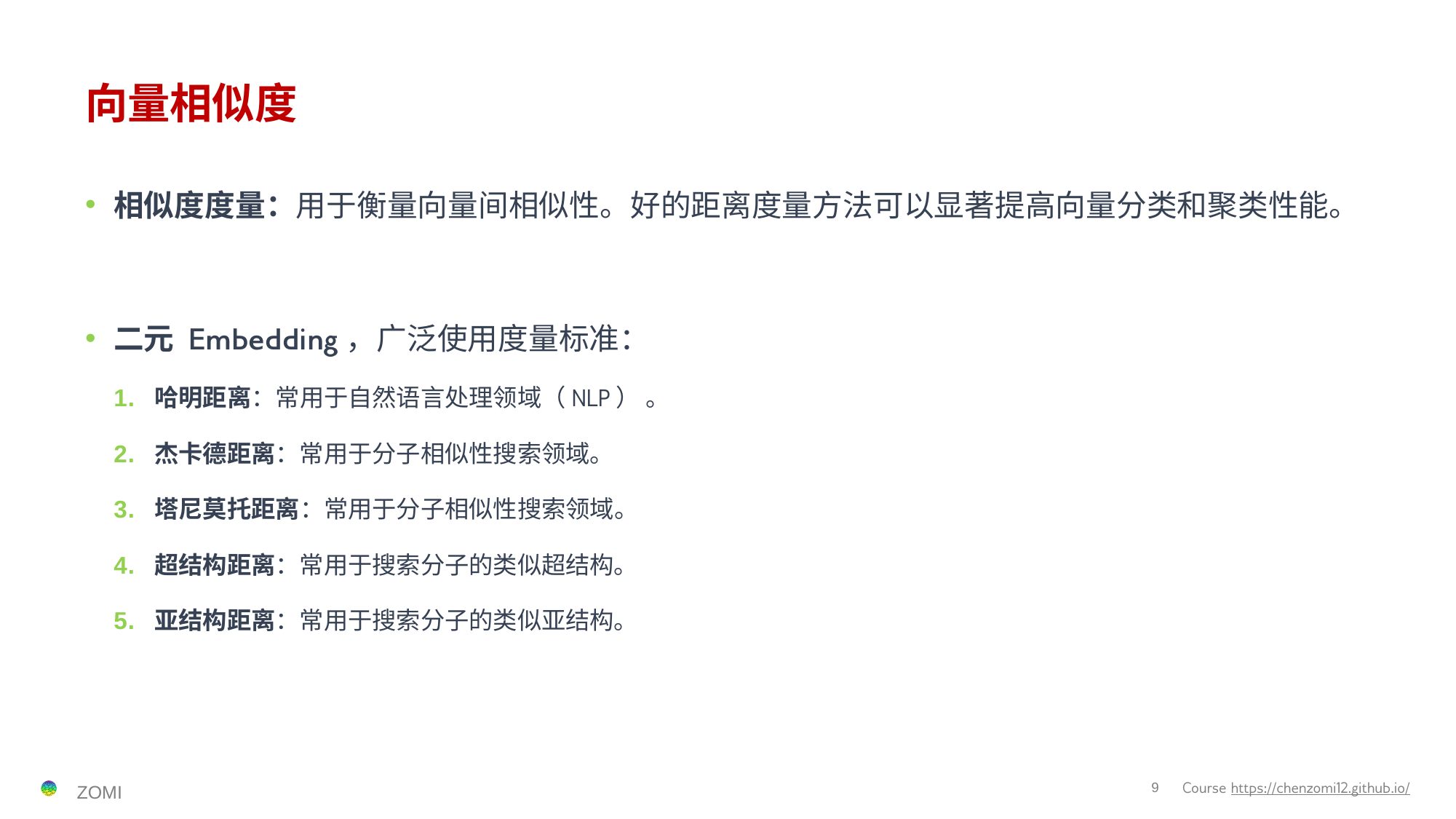

# 向量相似度
相似度度量：用于衡量向量间相似性。好的距离度量方法可以显著提高向量分类和聚类性能。

二元 Embedding，广泛使用度量标准：
哈明距离：常用于自然语言处理领域（NLP） 。
杰卡德距离：常用于分子相似性搜索领域。
塔尼莫托距离：常用于分子相似性搜索领域。
超结构距离：常用于搜索分子的类似超结构。
亚结构距离：常用于搜索分子的类似亚结构。